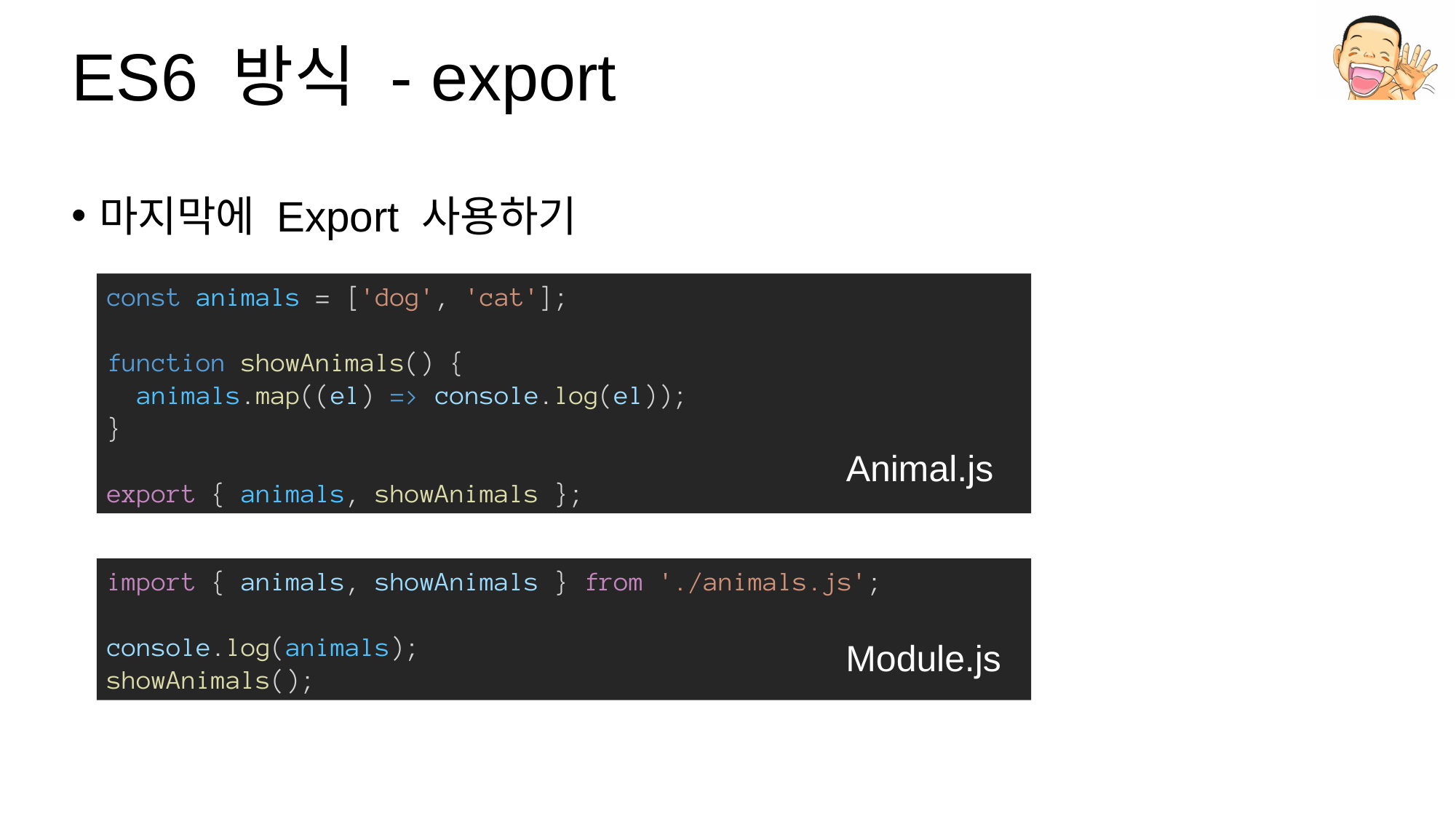

# ES6 방식 - export
마지막에 Export 사용하기
const animals = ['dog', 'cat'];
function showAnimals() {
  animals.map((el) => console.log(el));
}
export { animals, showAnimals };
Animal.js
import { animals, showAnimals } from './animals.js';
console.log(animals);
showAnimals();
Module.js